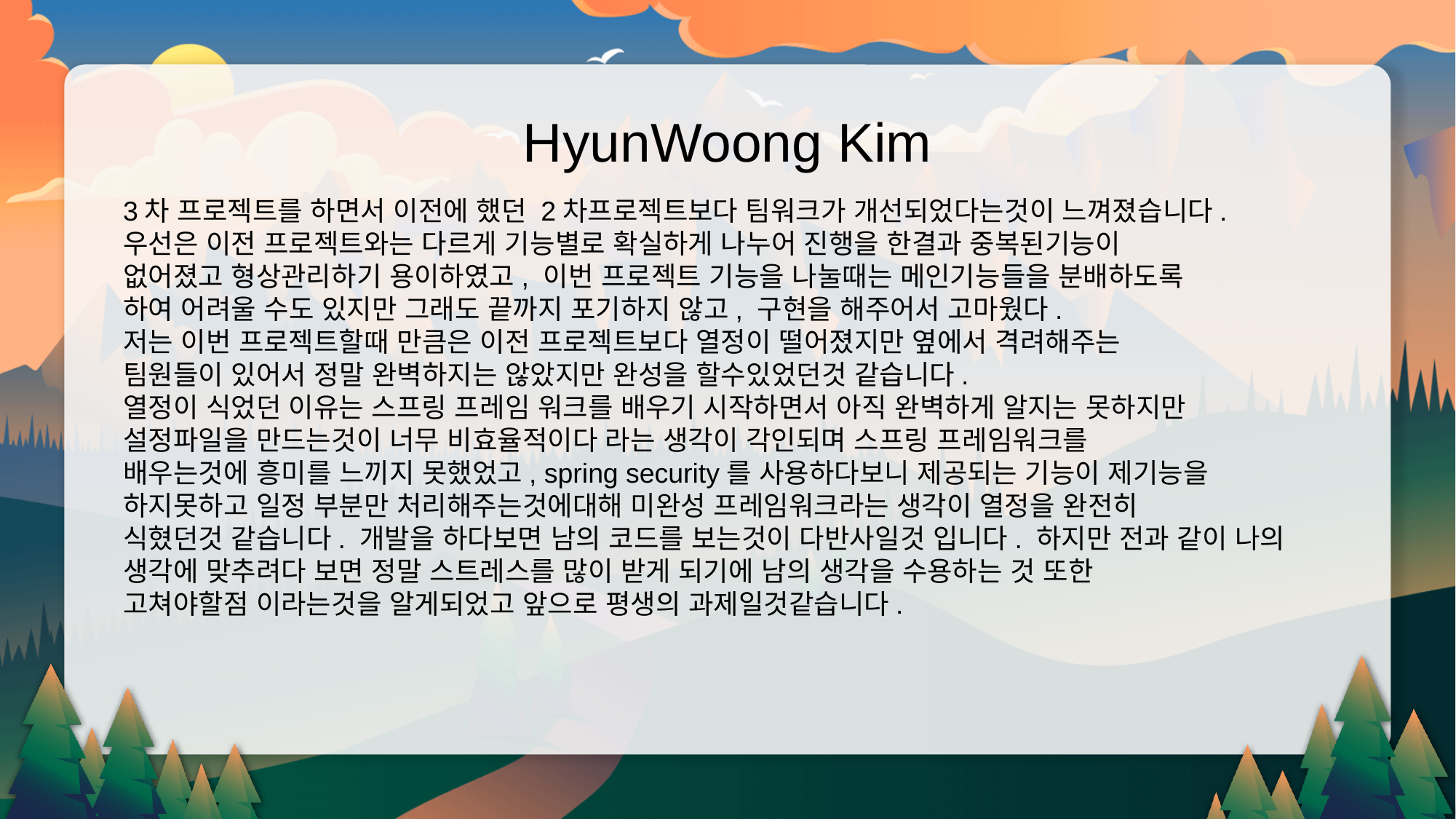

HyunWoong Kim
3차 프로젝트를 하면서 이전에 했던 2차프로젝트보다 팀워크가 개선되었다는것이 느껴졌습니다.
우선은 이전 프로젝트와는 다르게 기능별로 확실하게 나누어 진행을 한결과 중복된기능이
없어졌고 형상관리하기 용이하였고, 이번 프로젝트 기능을 나눌때는 메인기능들을 분배하도록
하여 어려울 수도 있지만 그래도 끝까지 포기하지 않고, 구현을 해주어서 고마웠다.
저는 이번 프로젝트할때 만큼은 이전 프로젝트보다 열정이 떨어졌지만 옆에서 격려해주는
팀원들이 있어서 정말 완벽하지는 않았지만 완성을 할수있었던것 같습니다.
열정이 식었던 이유는 스프링 프레임 워크를 배우기 시작하면서 아직 완벽하게 알지는 못하지만
설정파일을 만드는것이 너무 비효율적이다 라는 생각이 각인되며 스프링 프레임워크를
배우는것에 흥미를 느끼지 못했었고, spring security를 사용하다보니 제공되는 기능이 제기능을
하지못하고 일정 부분만 처리해주는것에대해 미완성 프레임워크라는 생각이 열정을 완전히
식혔던것 같습니다. 개발을 하다보면 남의 코드를 보는것이 다반사일것 입니다. 하지만 전과 같이 나의 생각에 맞추려다 보면 정말 스트레스를 많이 받게 되기에 남의 생각을 수용하는 것 또한
고쳐야할점 이라는것을 알게되었고 앞으로 평생의 과제일것같습니다.